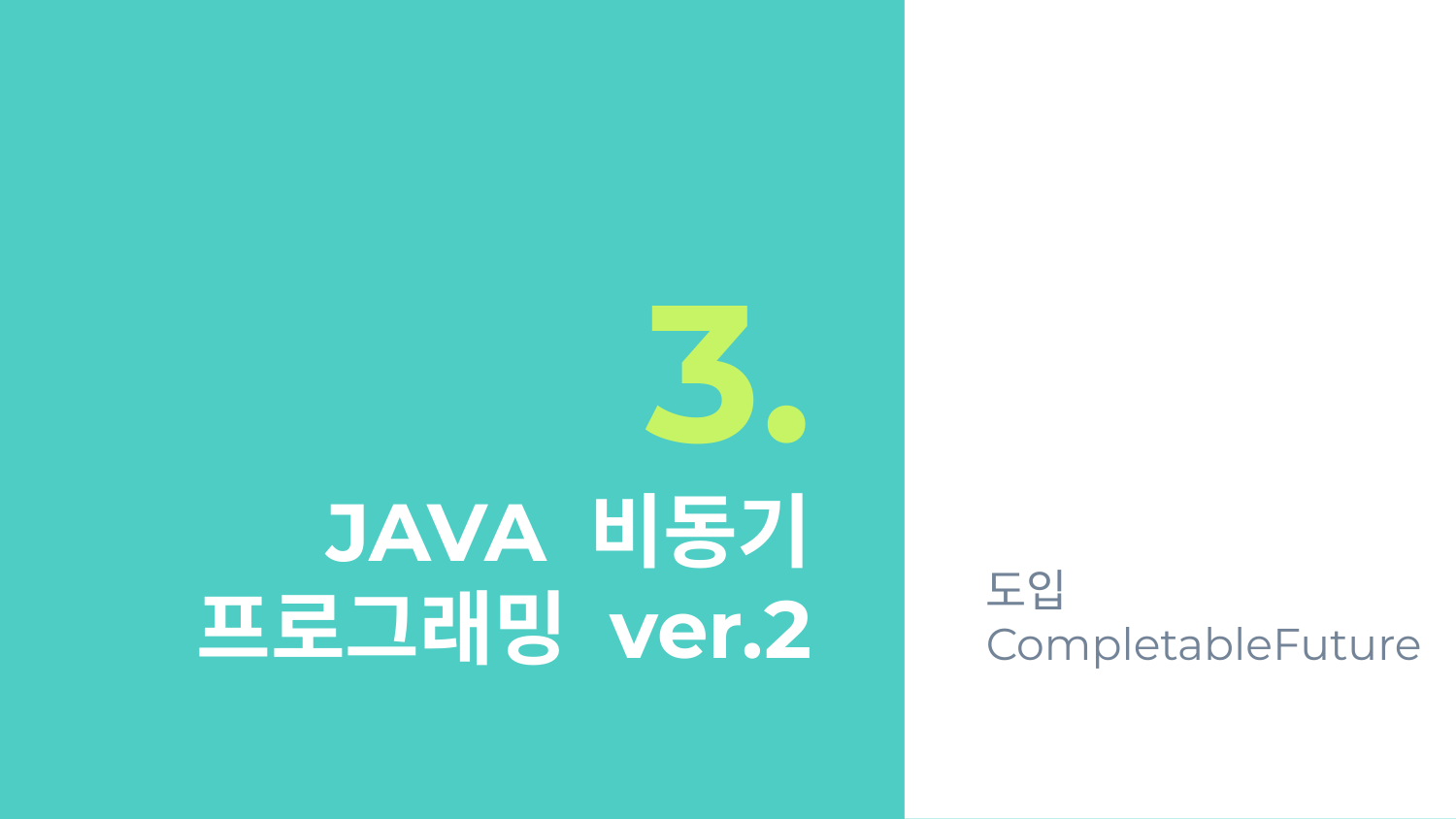

도입
CompletableFuture
# 3.
JAVA 비동기 프로그래밍 ver.2